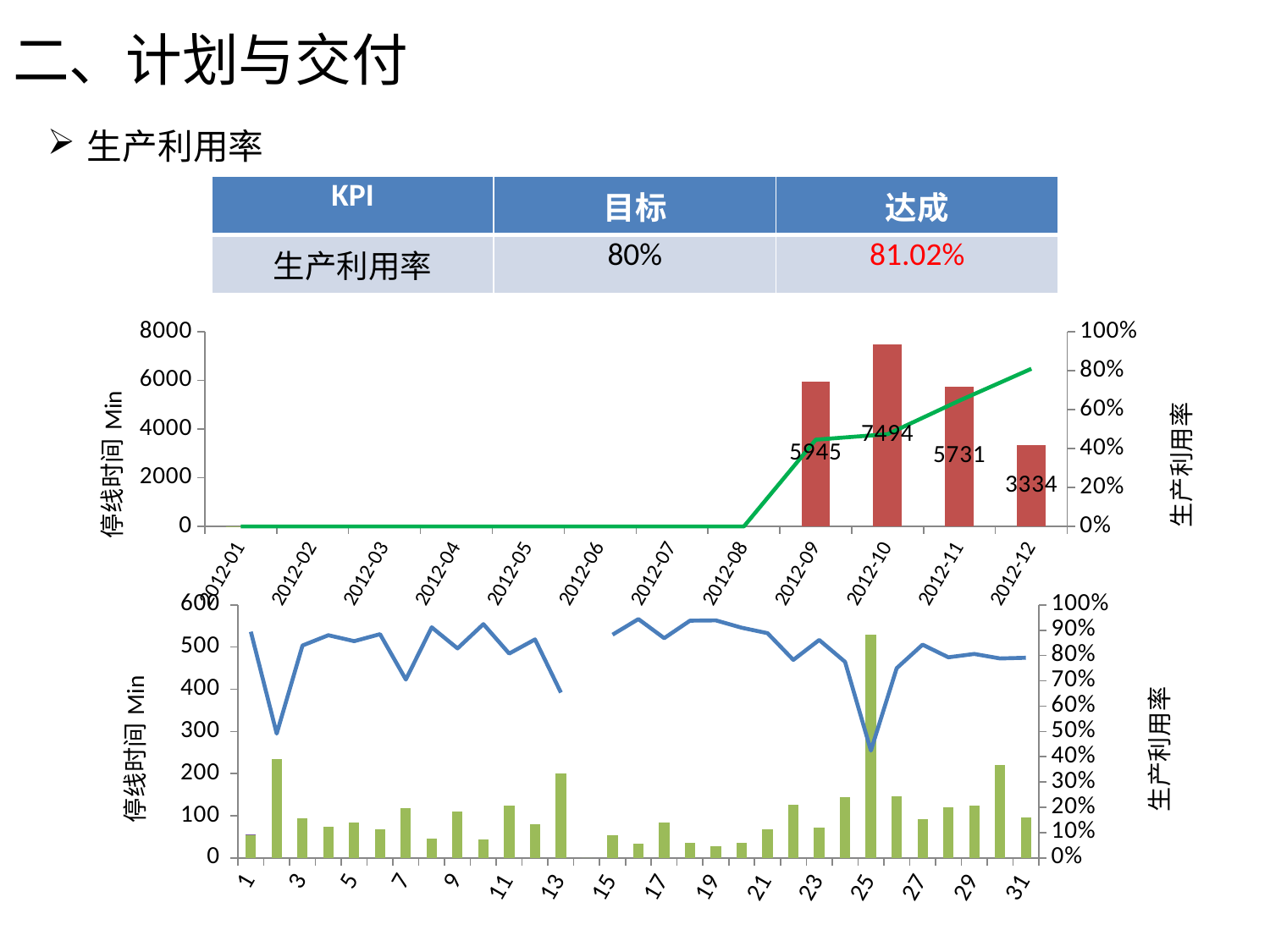

# 二、计划与交付
生产利用率
| KPI | 目标 | 达成 |
| --- | --- | --- |
| 生产利用率 | 80% | 81.02% |

[unsupported chart]

### Chart

| Category | 停线时间 | #REF! | #REF! | 生产利用率 |
|---|---|---|---|---|